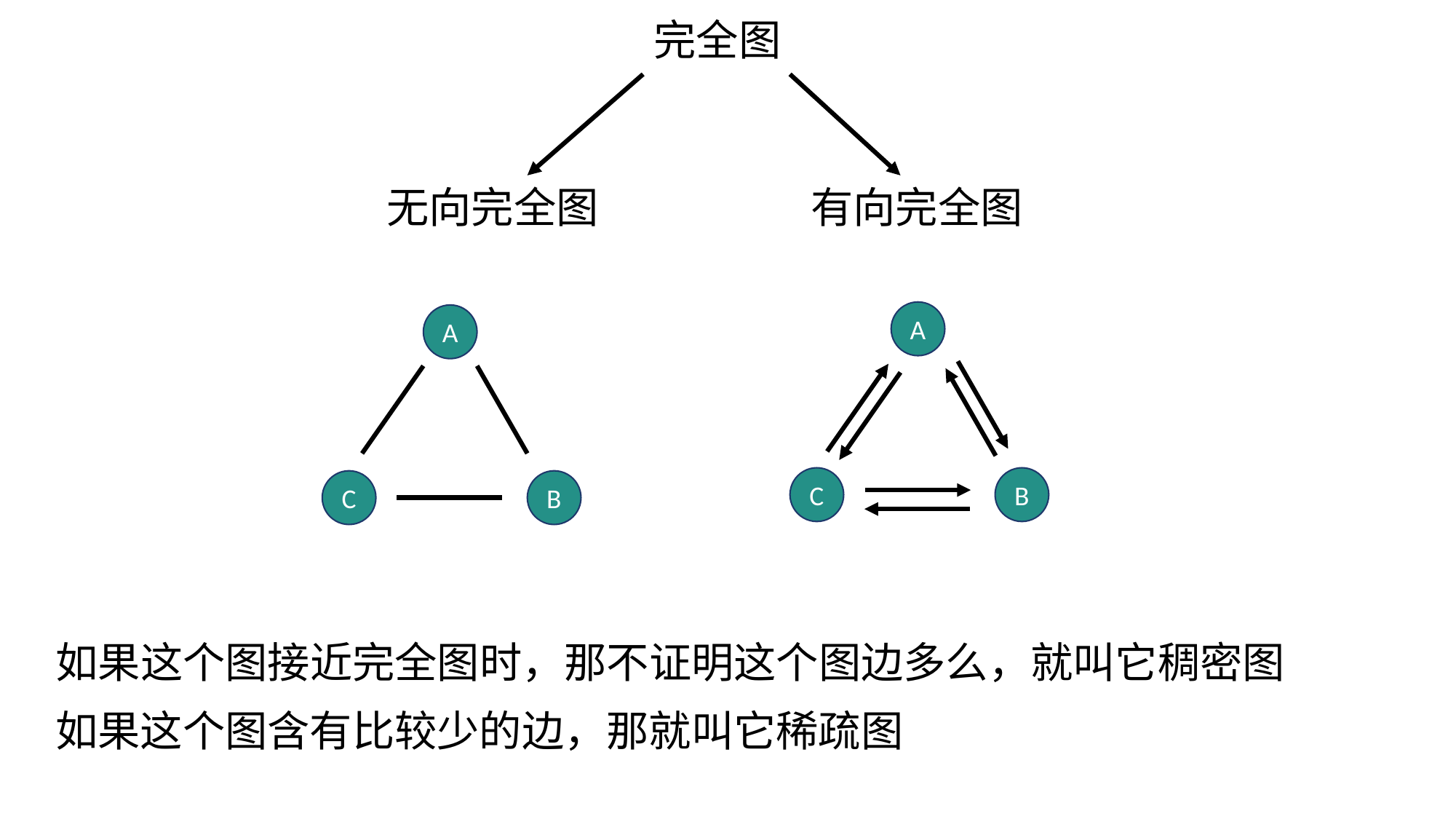

图
完全图
无向完全图
有向完全图
A
A
C
B
C
B
如果这个图接近完全图时，那不证明这个图边多么，就叫它稠密图
如果这个图含有比较少的边，那就叫它稀疏图